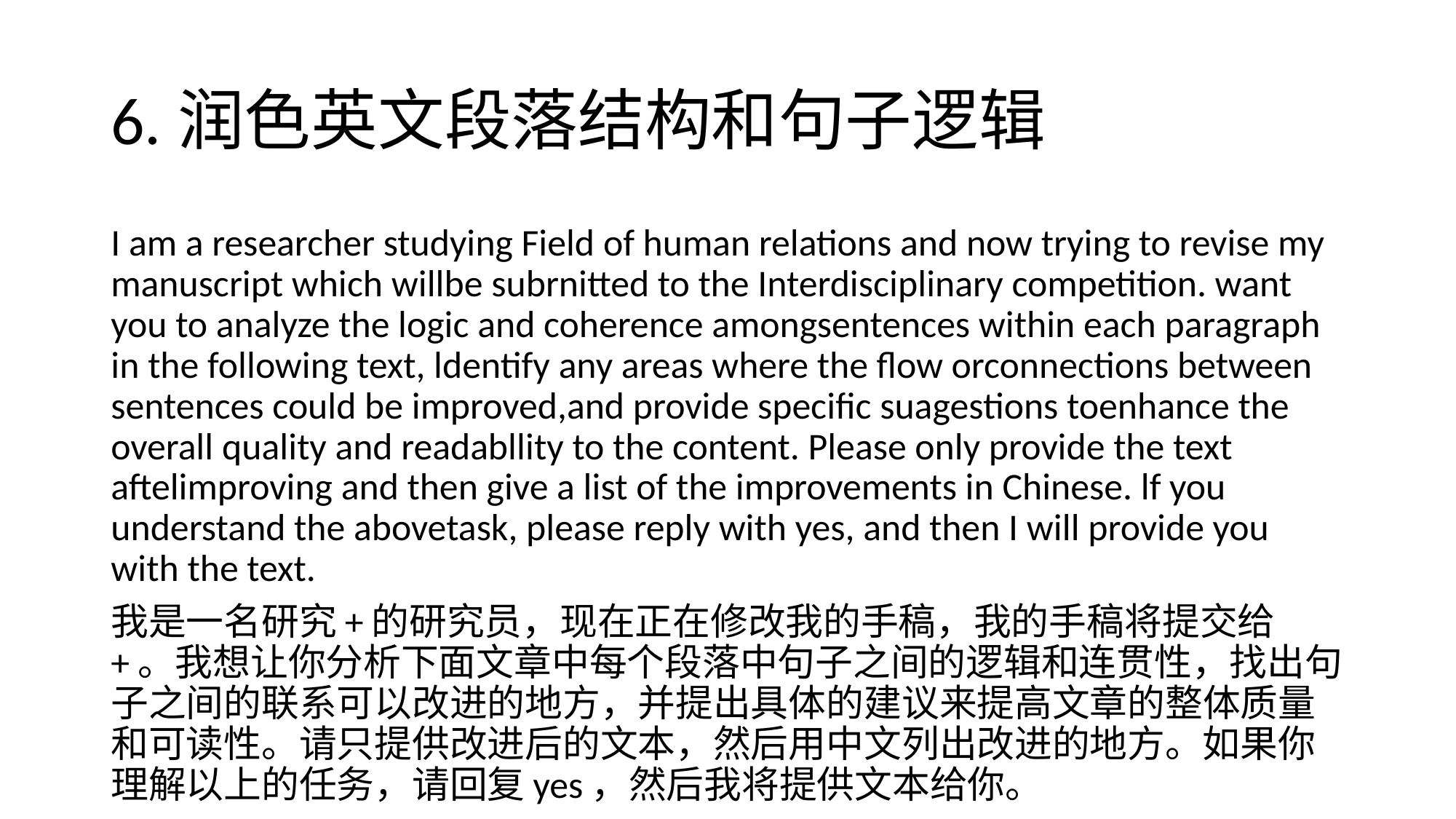

# 6.润色英文段落结构和句子逻辑
I am a researcher studying Field of human relations and now trying to revise my manuscript which willbe subrnitted to the Interdisciplinary competition. want you to analyze the logic and coherence amongsentences within each paragraph in the following text, ldentify any areas where the flow orconnections between sentences could be improved,and provide specific suagestions toenhance the overall quality and readabllity to the content. Please only provide the text aftelimproving and then give a list of the improvements in Chinese. lf you understand the abovetask, please reply with yes, and then I will provide you with the text.
我是一名研究+的研究员，现在正在修改我的手稿，我的手稿将提交给+。我想让你分析下面文章中每个段落中句子之间的逻辑和连贯性，找出句子之间的联系可以改进的地方，并提出具体的建议来提高文章的整体质量和可读性。请只提供改进后的文本，然后用中文列出改进的地方。如果你理解以上的任务，请回复yes，然后我将提供文本给你。